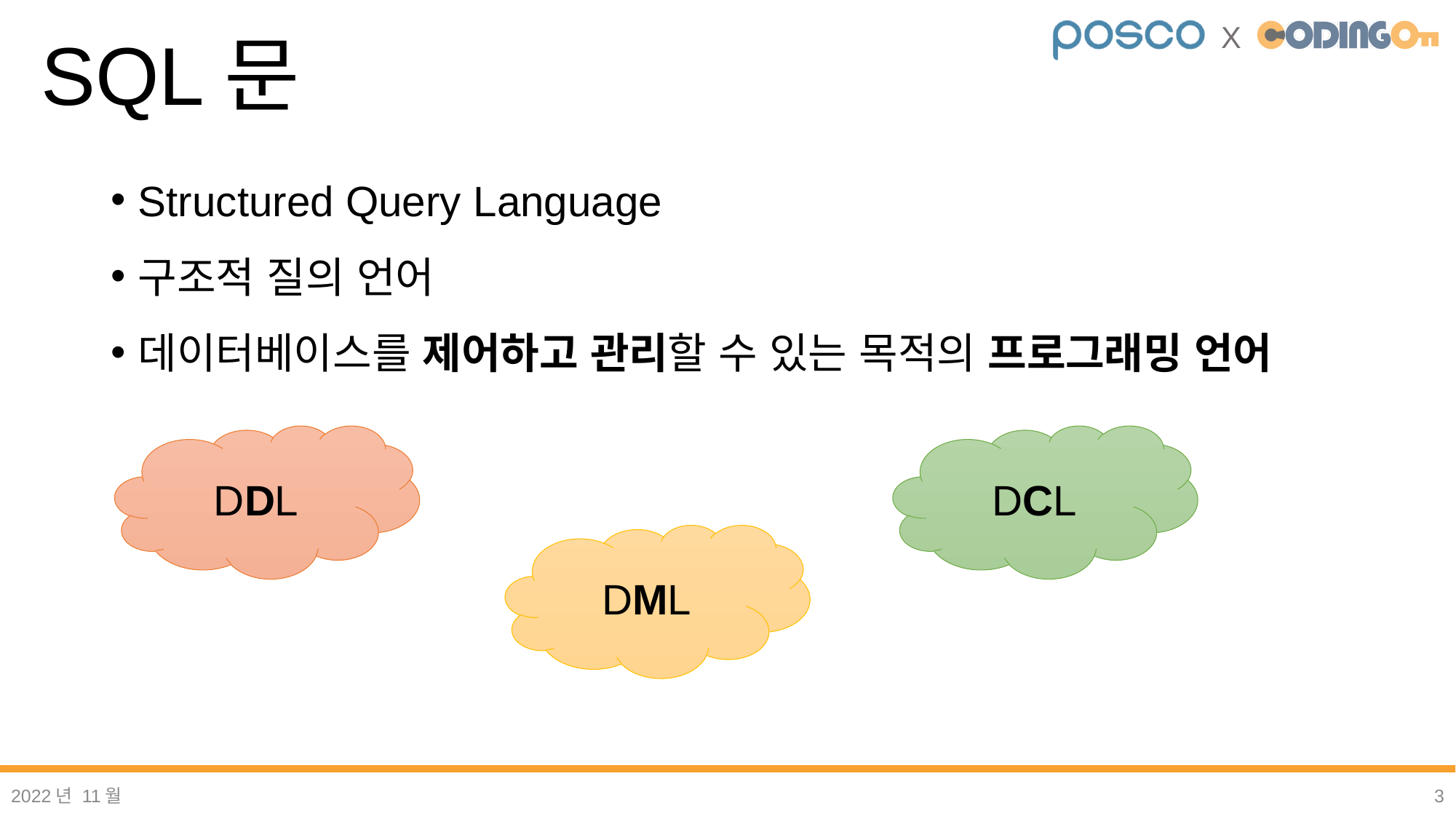

# SQL문
Structured Query Language
구조적 질의 언어
데이터베이스를 제어하고 관리할 수 있는 목적의 프로그래밍 언어
DDL
DCL
DML
2022년 11월
3